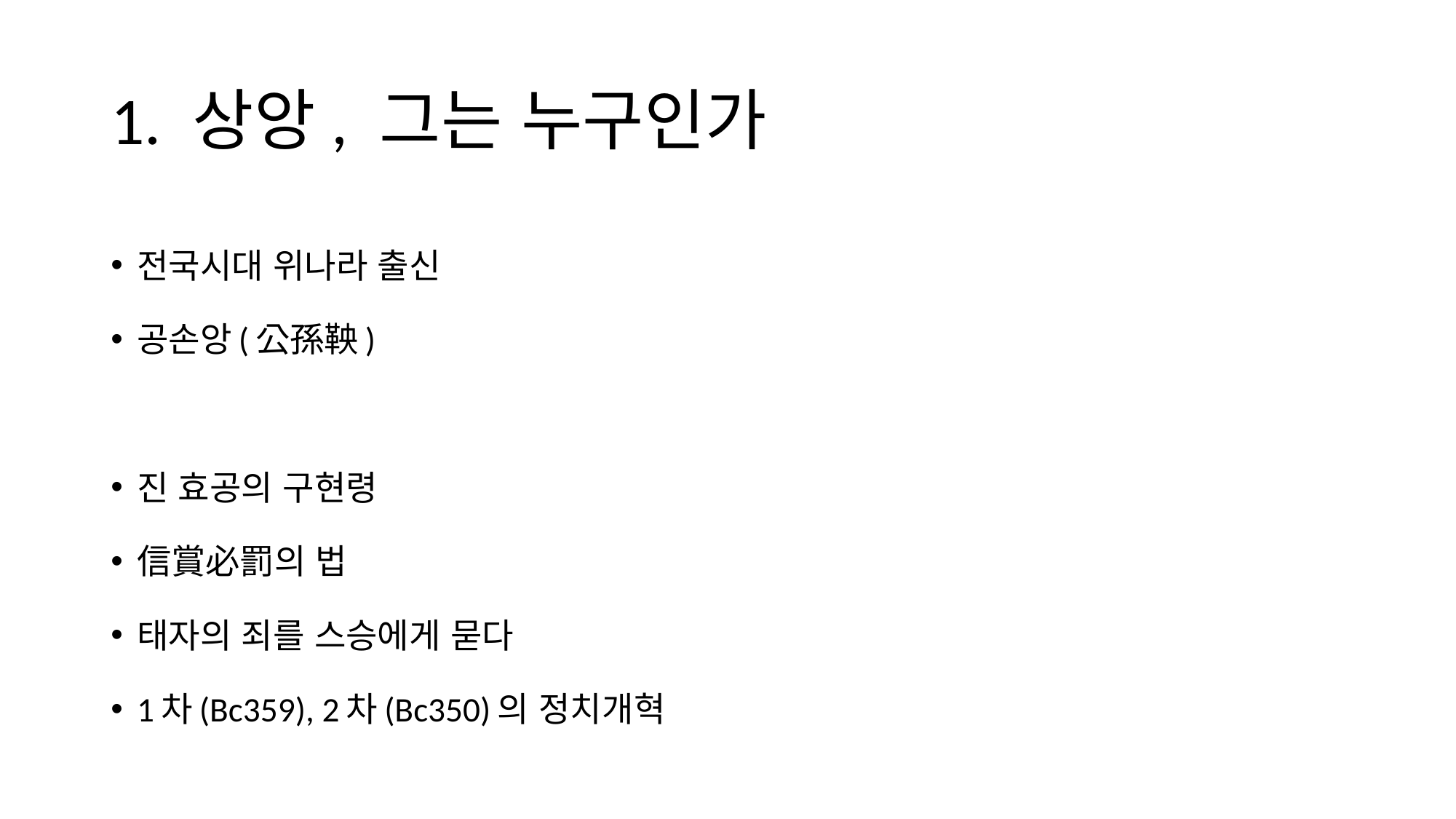

# 1. 상앙, 그는 누구인가
전국시대 위나라 출신
공손앙(公孫鞅)

진 효공의 구현령
信賞必罰의 법
태자의 죄를 스승에게 묻다
1차(Bc359), 2차(Bc350)의 정치개혁